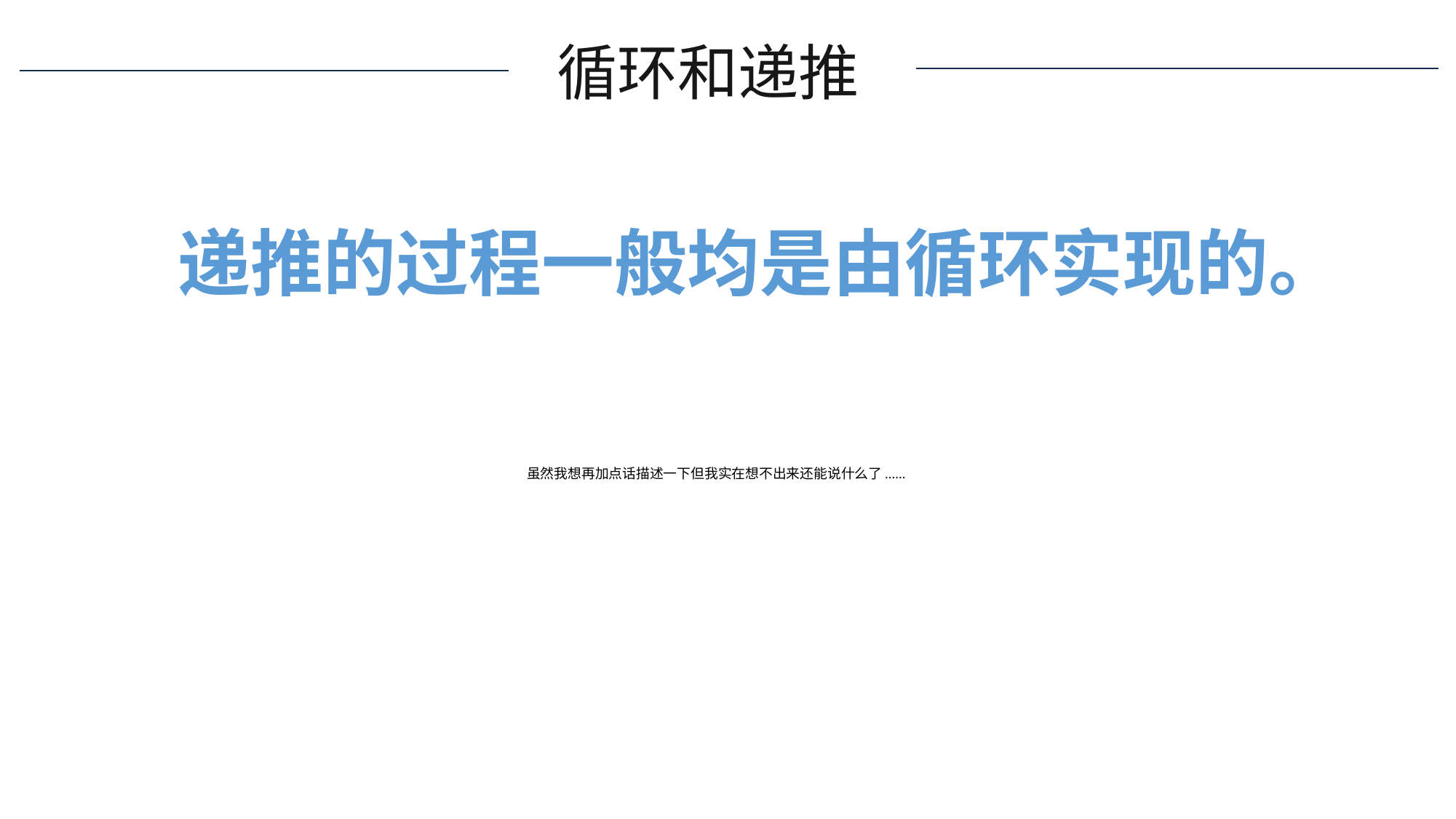

循环和递推

   递推的过程一般均是由循环实现的。
                虽然我想再加点话描述一下但我实在想不出来还能说什么了......